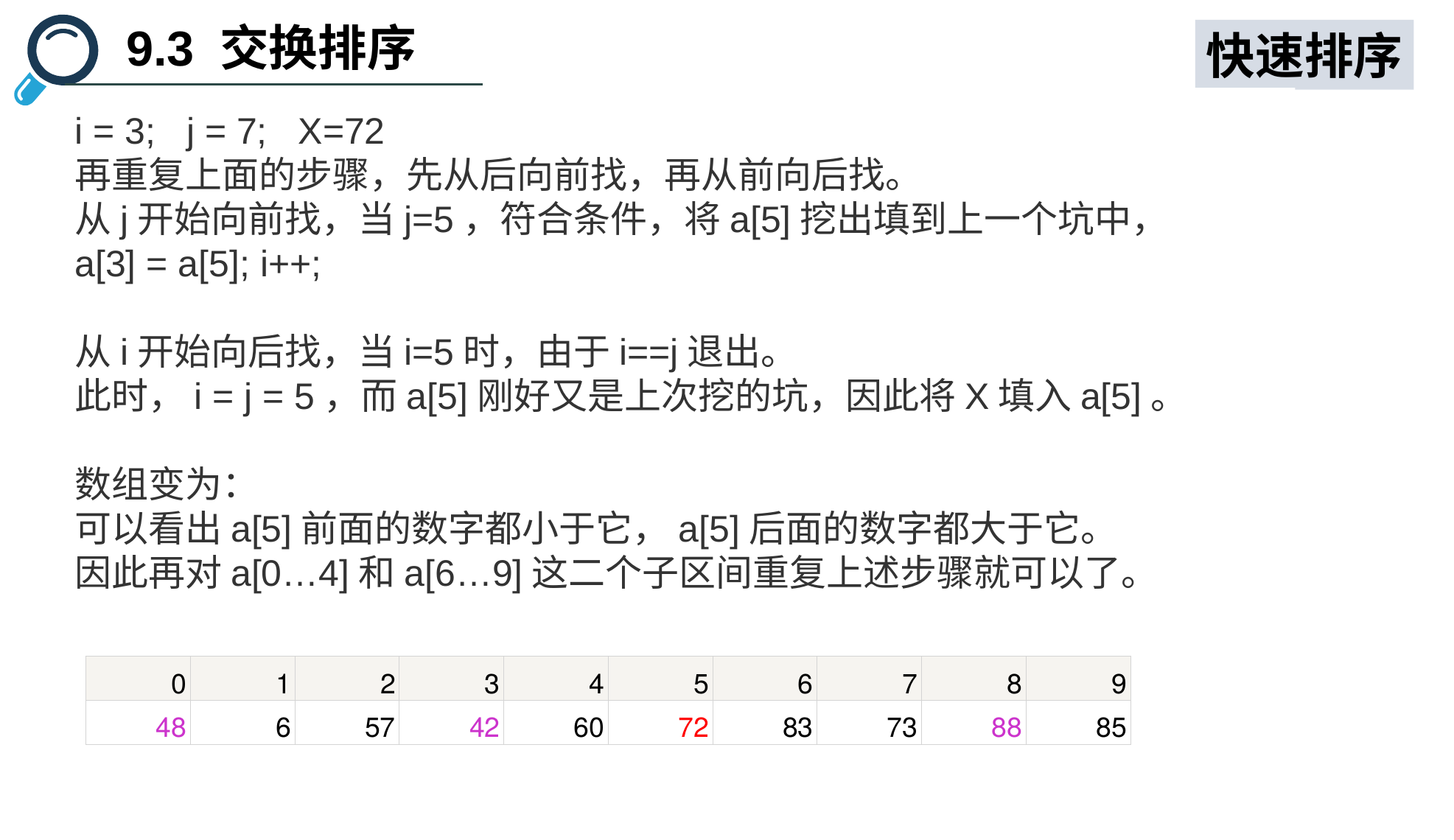

9.3 交换排序
快速排序
i = 3;   j = 7;   X=72
再重复上面的步骤，先从后向前找，再从前向后找。
从j开始向前找，当j=5，符合条件，将a[5]挖出填到上一个坑中，
a[3] = a[5]; i++;

从i开始向后找，当i=5时，由于i==j退出。
此时，i = j = 5，而a[5]刚好又是上次挖的坑，因此将X填入a[5]。

数组变为：
可以看出a[5]前面的数字都小于它，a[5]后面的数字都大于它。
因此再对a[0…4]和a[6…9]这二个子区间重复上述步骤就可以了。
| 0 | 1 | 2 | 3 | 4 | 5 | 6 | 7 | 8 | 9 |
| --- | --- | --- | --- | --- | --- | --- | --- | --- | --- |
| 48 | 6 | 57 | 42 | 60 | 72 | 83 | 73 | 88 | 85 |